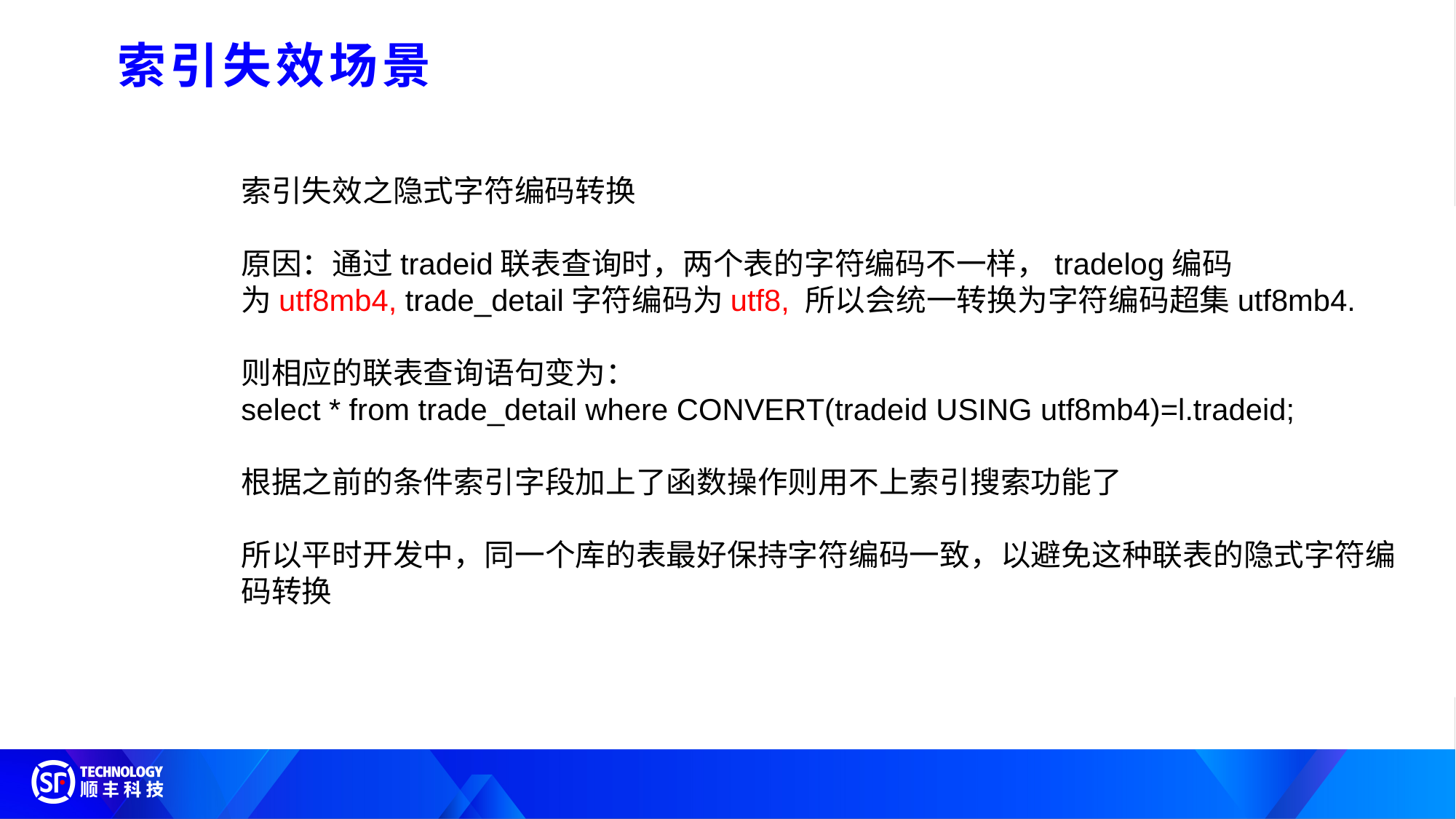

索引失效场景
索引失效之隐式字符编码转换

原因：通过tradeid联表查询时，两个表的字符编码不一样，tradelog编码
为utf8mb4, trade_detail字符编码为utf8, 所以会统一转换为字符编码超集utf8mb4.

则相应的联表查询语句变为：
select * from trade_detail where CONVERT(tradeid USING utf8mb4)=l.tradeid;

根据之前的条件索引字段加上了函数操作则用不上索引搜索功能了

所以平时开发中，同一个库的表最好保持字符编码一致，以避免这种联表的隐式字符编码转换